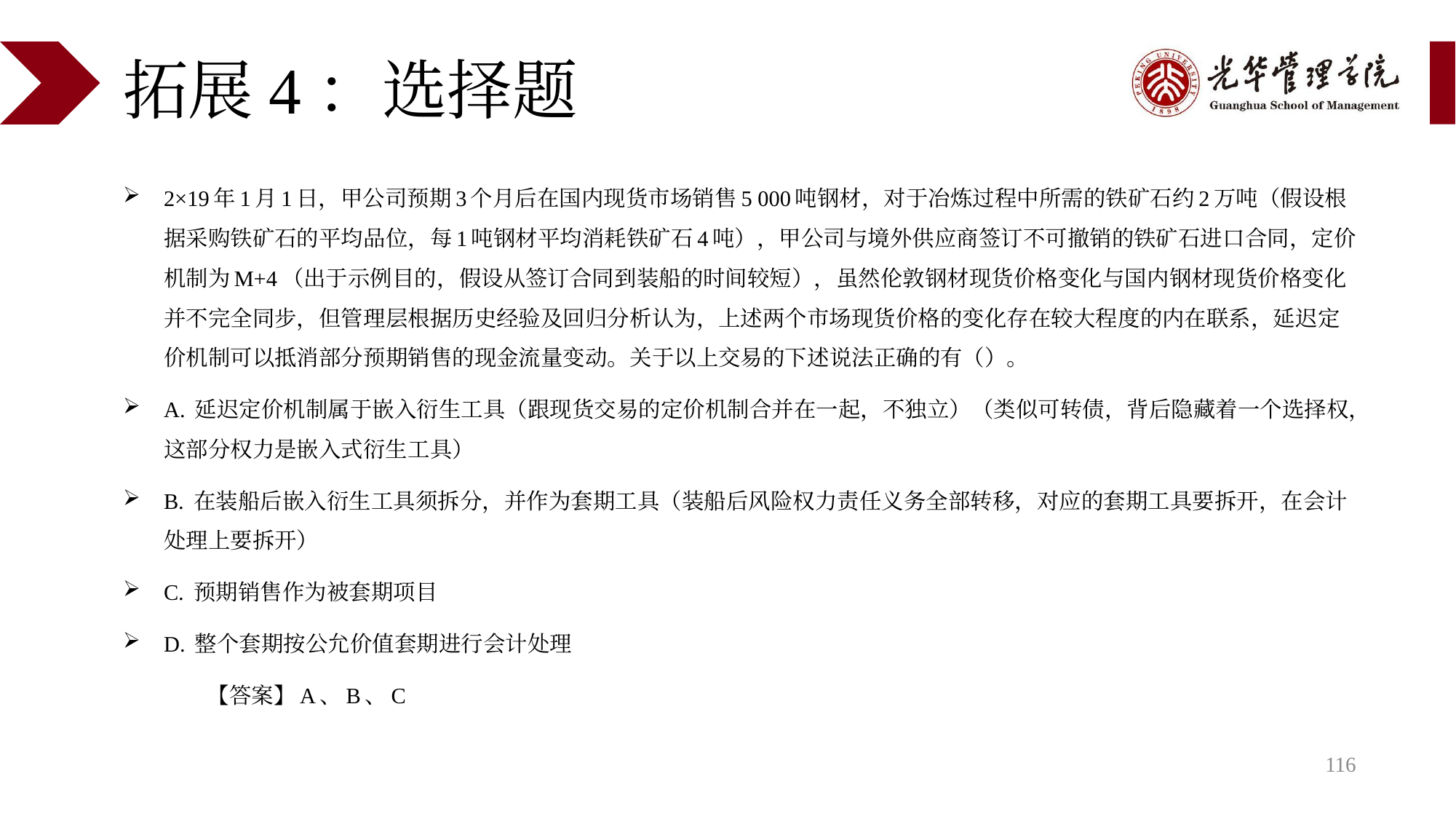

# 拓展4：选择题
2×19年1月1日，甲公司预期3个月后在国内现货市场销售5 000吨钢材，对于冶炼过程中所需的铁矿石约2万吨（假设根据采购铁矿石的平均品位，每1吨钢材平均消耗铁矿石4吨），甲公司与境外供应商签订不可撤销的铁矿石进口合同，定价机制为M+4（出于示例目的，假设从签订合同到装船的时间较短），虽然伦敦钢材现货价格变化与国内钢材现货价格变化并不完全同步，但管理层根据历史经验及回归分析认为，上述两个市场现货价格的变化存在较大程度的内在联系，延迟定价机制可以抵消部分预期销售的现金流量变动。关于以上交易的下述说法正确的有（）。
A. 延迟定价机制属于嵌入衍生工具（跟现货交易的定价机制合并在一起，不独立）（类似可转债，背后隐藏着一个选择权，这部分权力是嵌入式衍生工具）
B. 在装船后嵌入衍生工具须拆分，并作为套期工具（装船后风险权力责任义务全部转移，对应的套期工具要拆开，在会计处理上要拆开）
C. 预期销售作为被套期项目
D. 整个套期按公允价值套期进行会计处理
		【答案】A、B、C

116